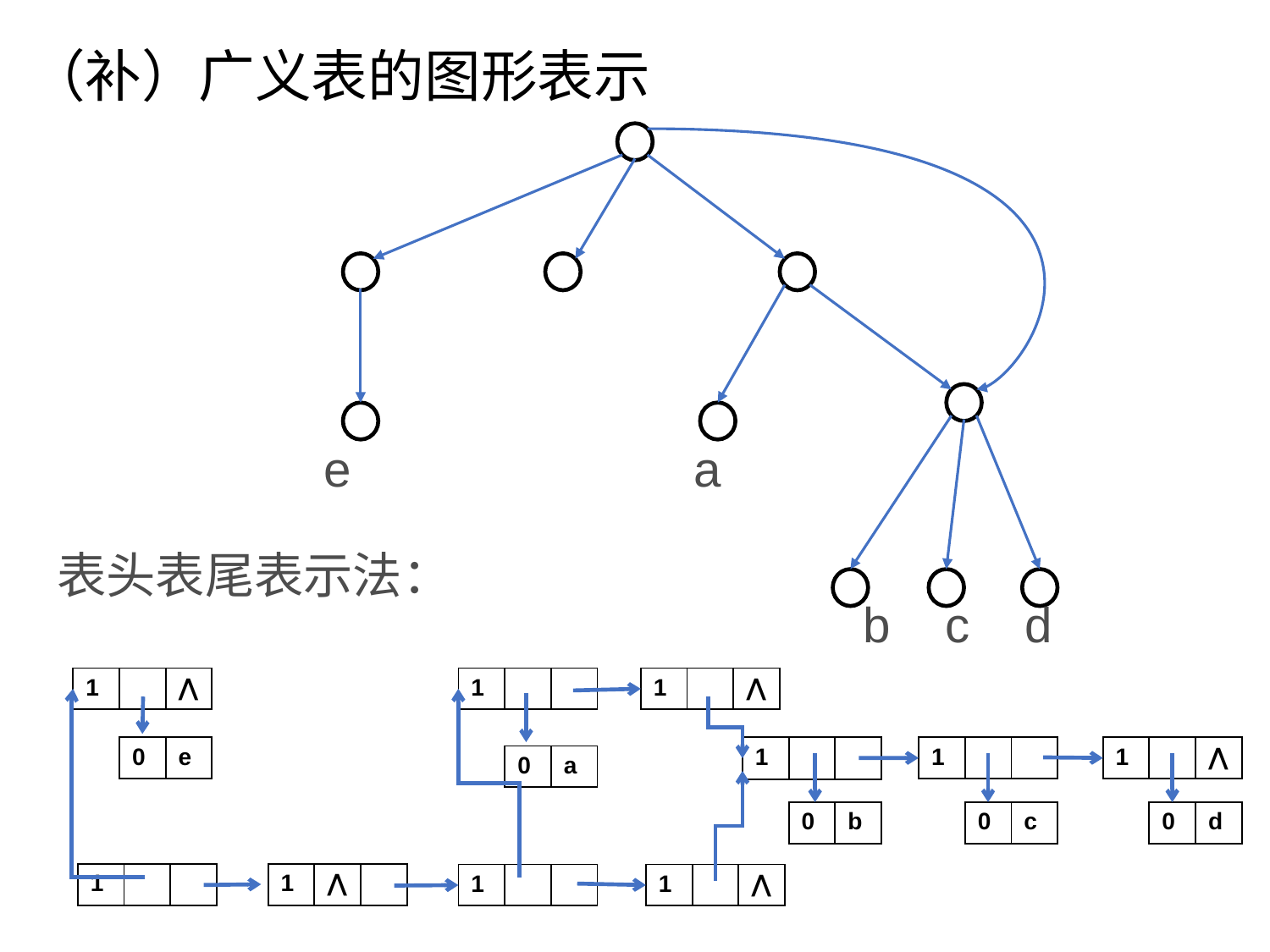

（补）广义表的图形表示

e
a
表头表尾表示法：

b    c    d
| 1 |  | ⋀ |
| --- | --- | --- |
| 1 |  |  |
| --- | --- | --- |
| 1 |  | ⋀ |
| --- | --- | --- |
| 0 | e |
| --- | --- |
| 1 |  |  |
| --- | --- | --- |
| 1 |  |  |
| --- | --- | --- |
| 1 |  | ⋀ |
| --- | --- | --- |
| 0 | a |
| --- | --- |
| 0 | b |
| --- | --- |
| 0 | c |
| --- | --- |
| 0 | d |
| --- | --- |
| 1 |  |  |
| --- | --- | --- |
| 1 | ⋀ |  |
| --- | --- | --- |
| 1 |  |  |
| --- | --- | --- |
| 1 |  | ⋀ |
| --- | --- | --- |
52